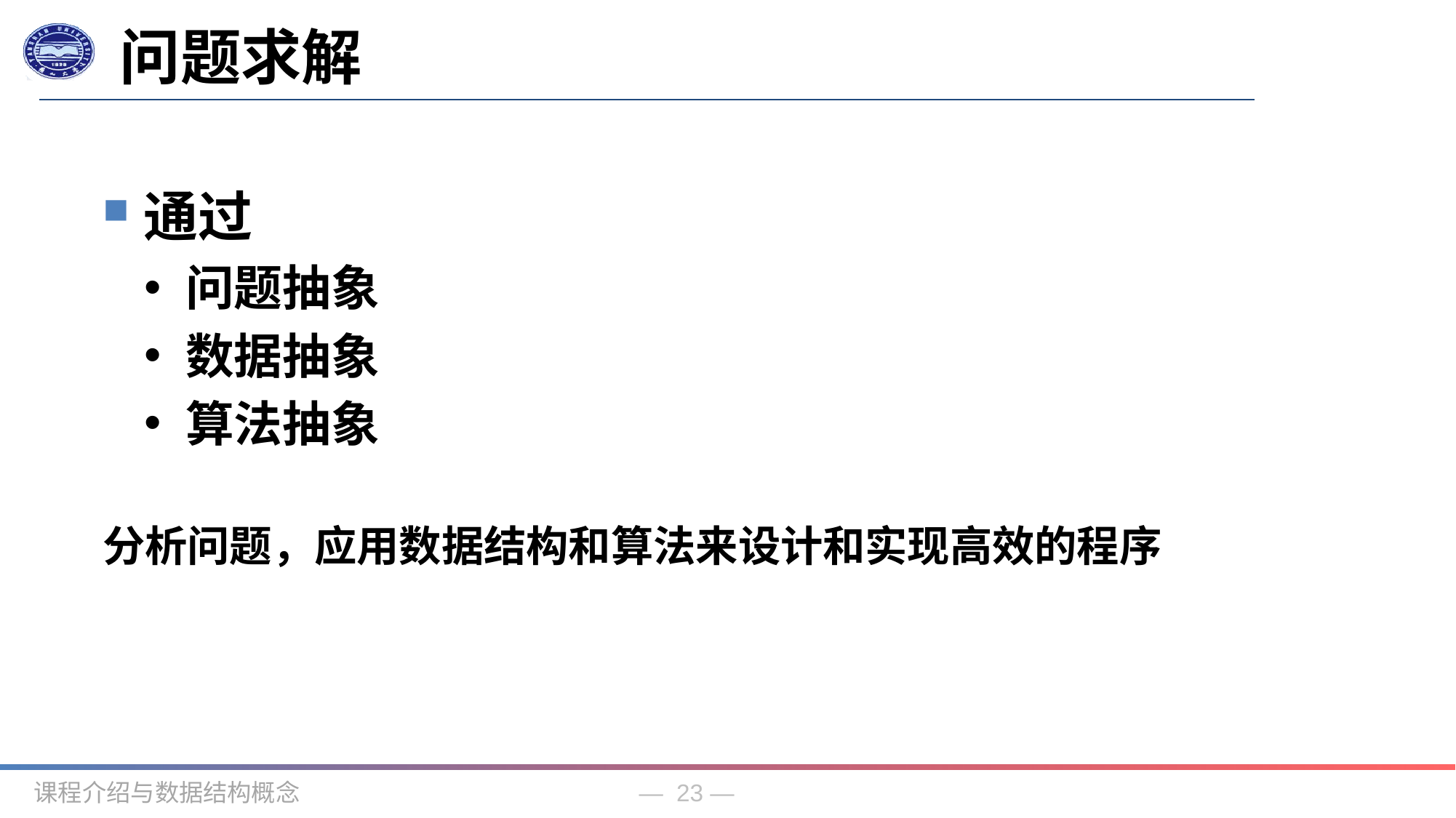

问题求解
通过
问题抽象
数据抽象
算法抽象

分析问题，应用数据结构和算法来设计和实现高效的程序